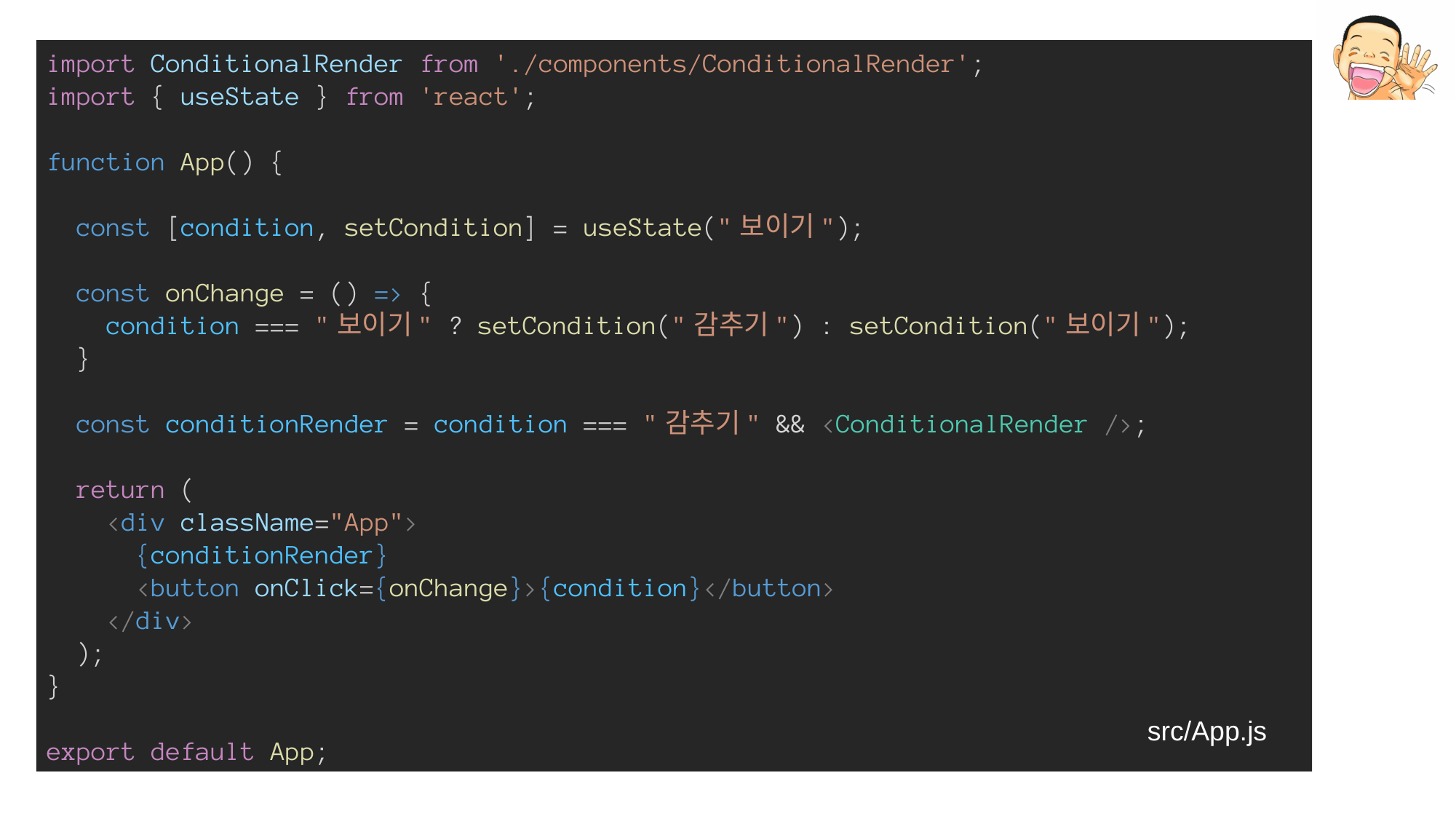

import ConditionalRender from './components/ConditionalRender';
import { useState } from 'react';
function App() {
  const [condition, setCondition] = useState("보이기");
  const onChange = () => {
    condition === "보이기" ? setCondition("감추기") : setCondition("보이기");
  }
  const conditionRender = condition === "감추기" && <ConditionalRender />;
  return (
    <div className="App">
      {conditionRender}
      <button onClick={onChange}>{condition}</button>
    </div>
  );
}
export default App;
src/App.js